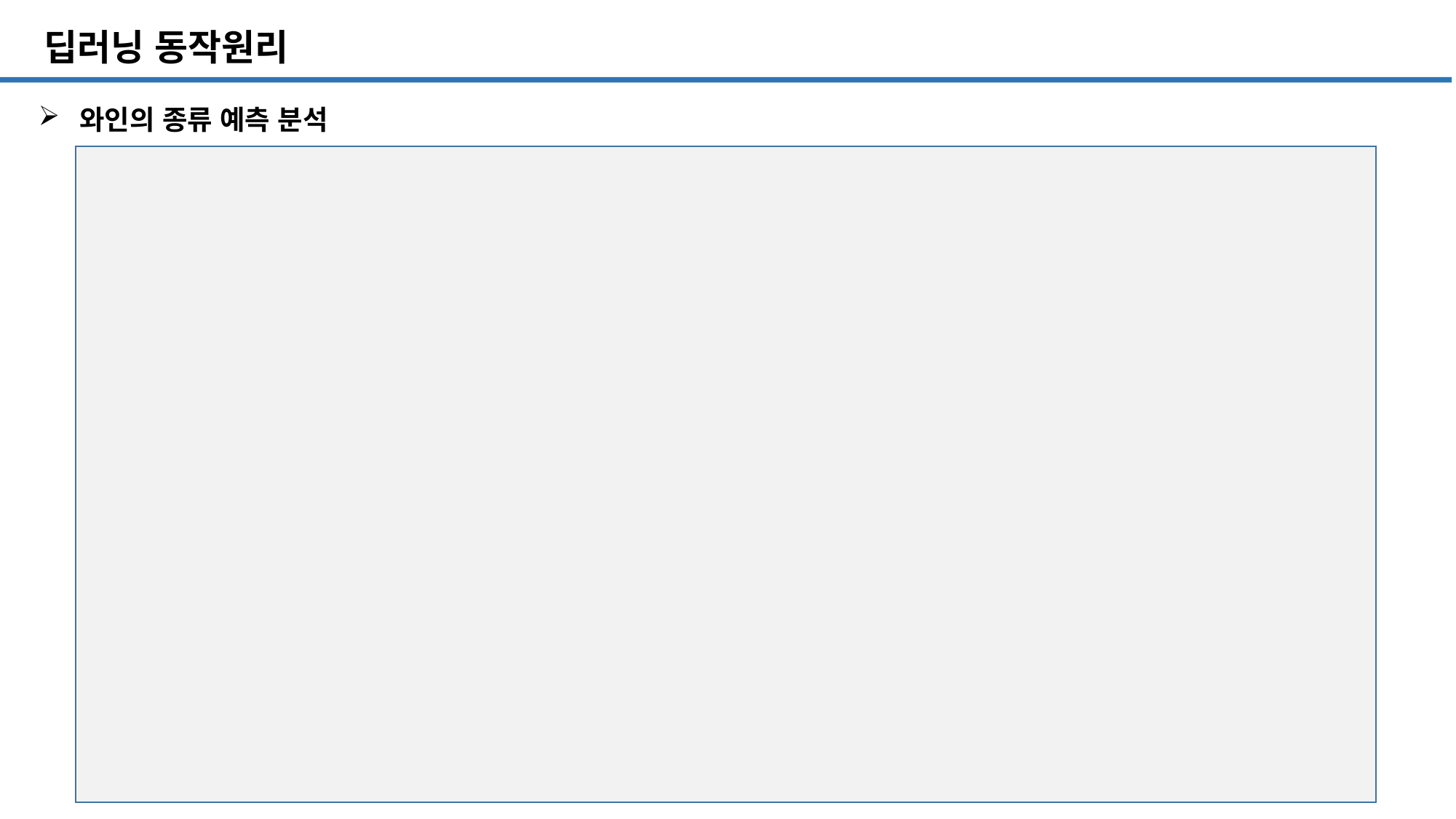

SQL 튜닝 개요
# 딥러닝 동작원리

와인의 종류 예측 분석

95